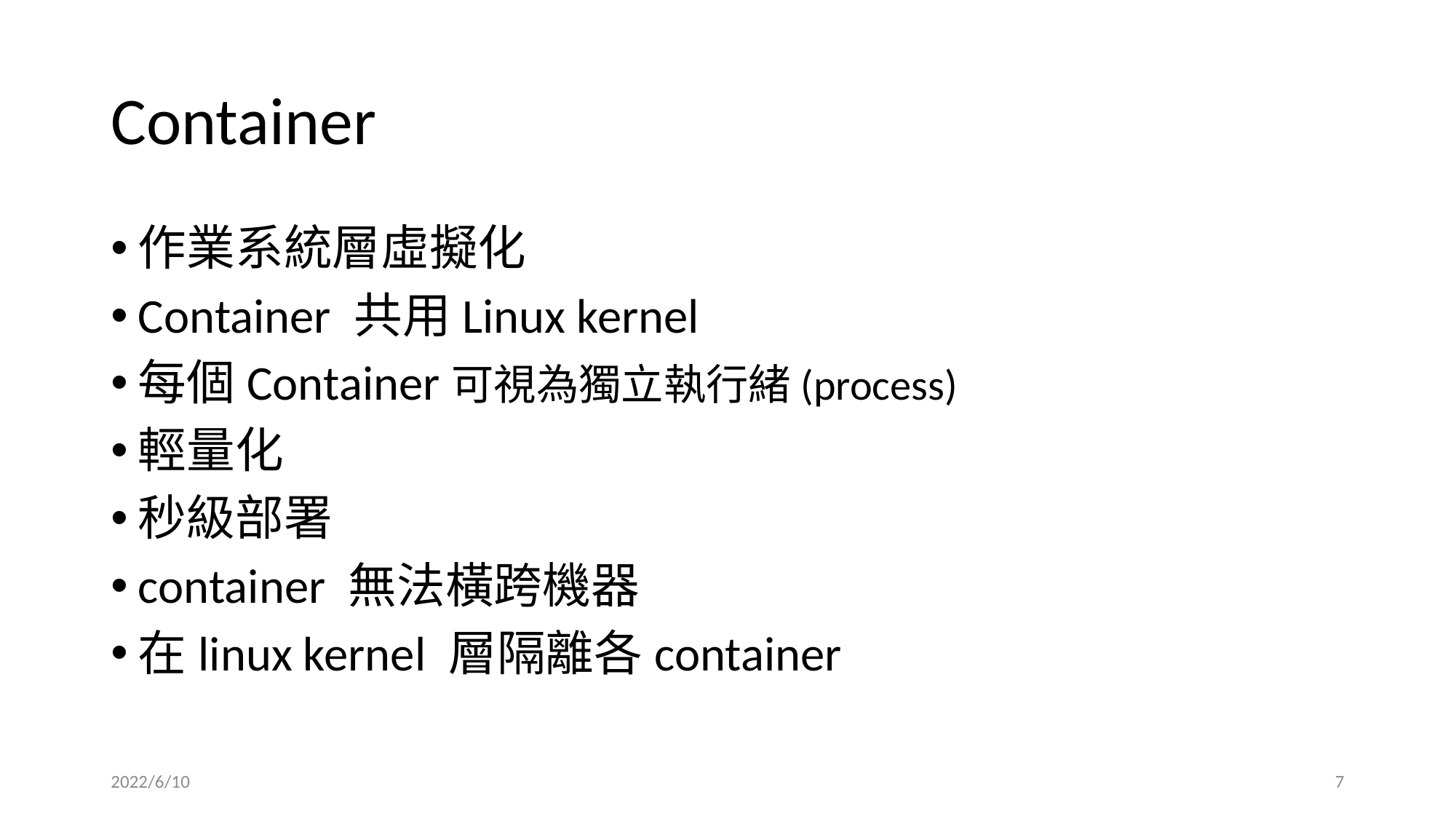

# Container
作業系統層虛擬化
Container 共用Linux kernel
每個Container可視為獨立執行緒(process)
輕量化
秒級部署
container 無法橫跨機器
在linux kernel 層隔離各container
2022/6/10
7